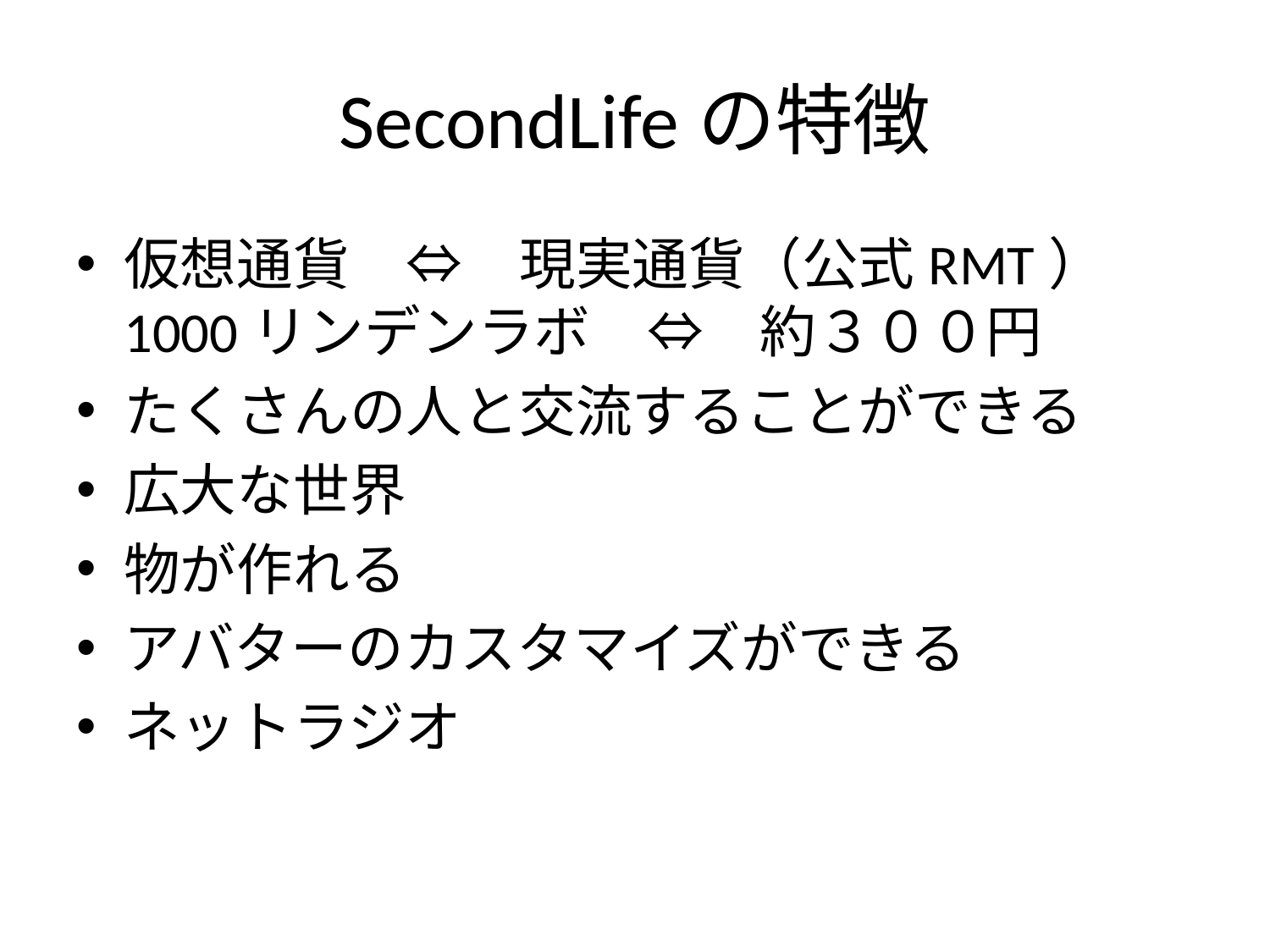

# SecondLifeの特徴
仮想通貨　⇔　現実通貨（公式RMT）
1000リンデンラボ　⇔　約３００円
たくさんの人と交流することができる
広大な世界
物が作れる
アバターのカスタマイズができる
ネットラジオ